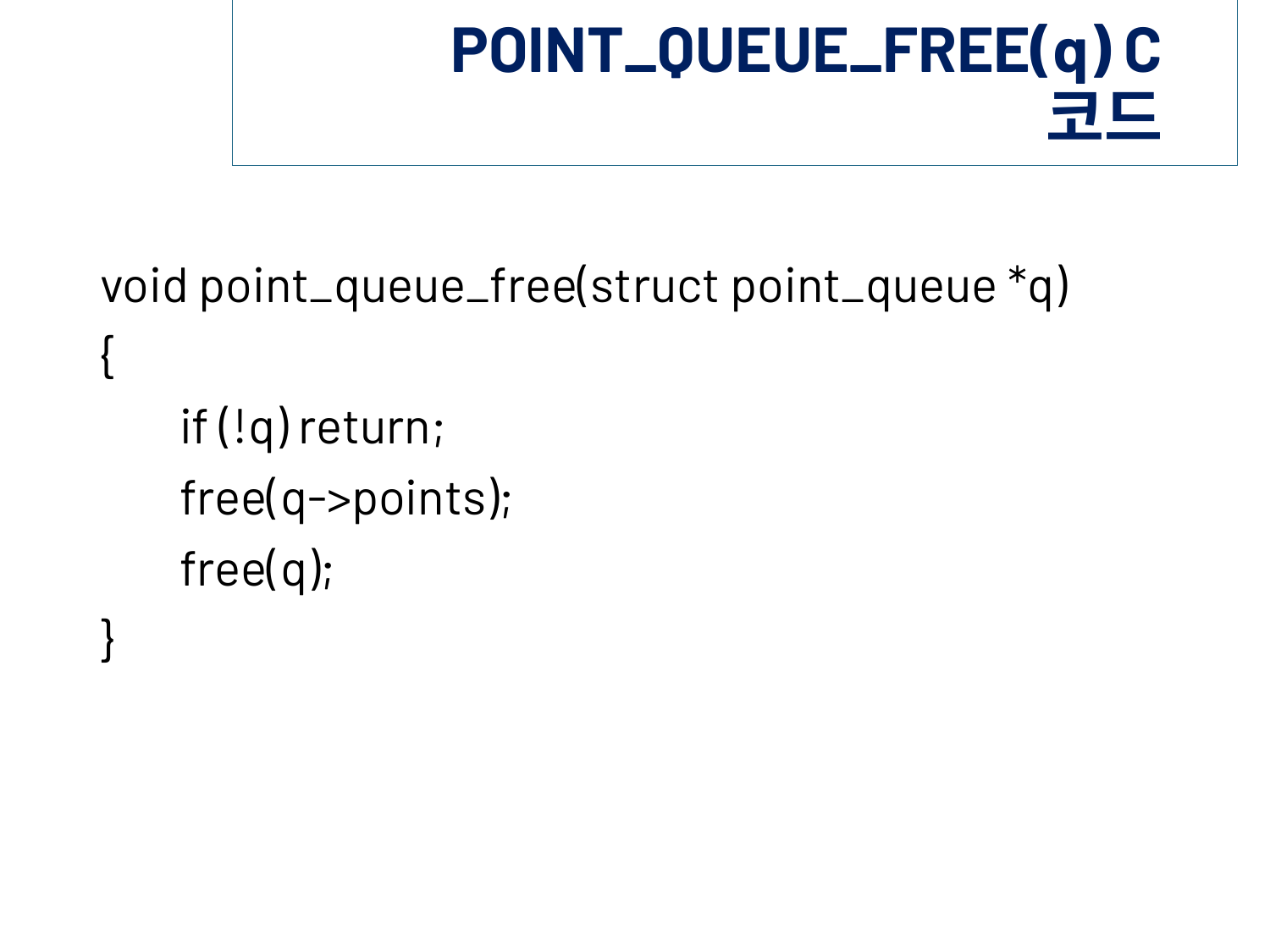

# POINT_QUEUE_FREE(q) C 코드
void point_queue_free(struct point_queue *q)
{
        if (!q) return;
        free(q->points);
        free(q);
}